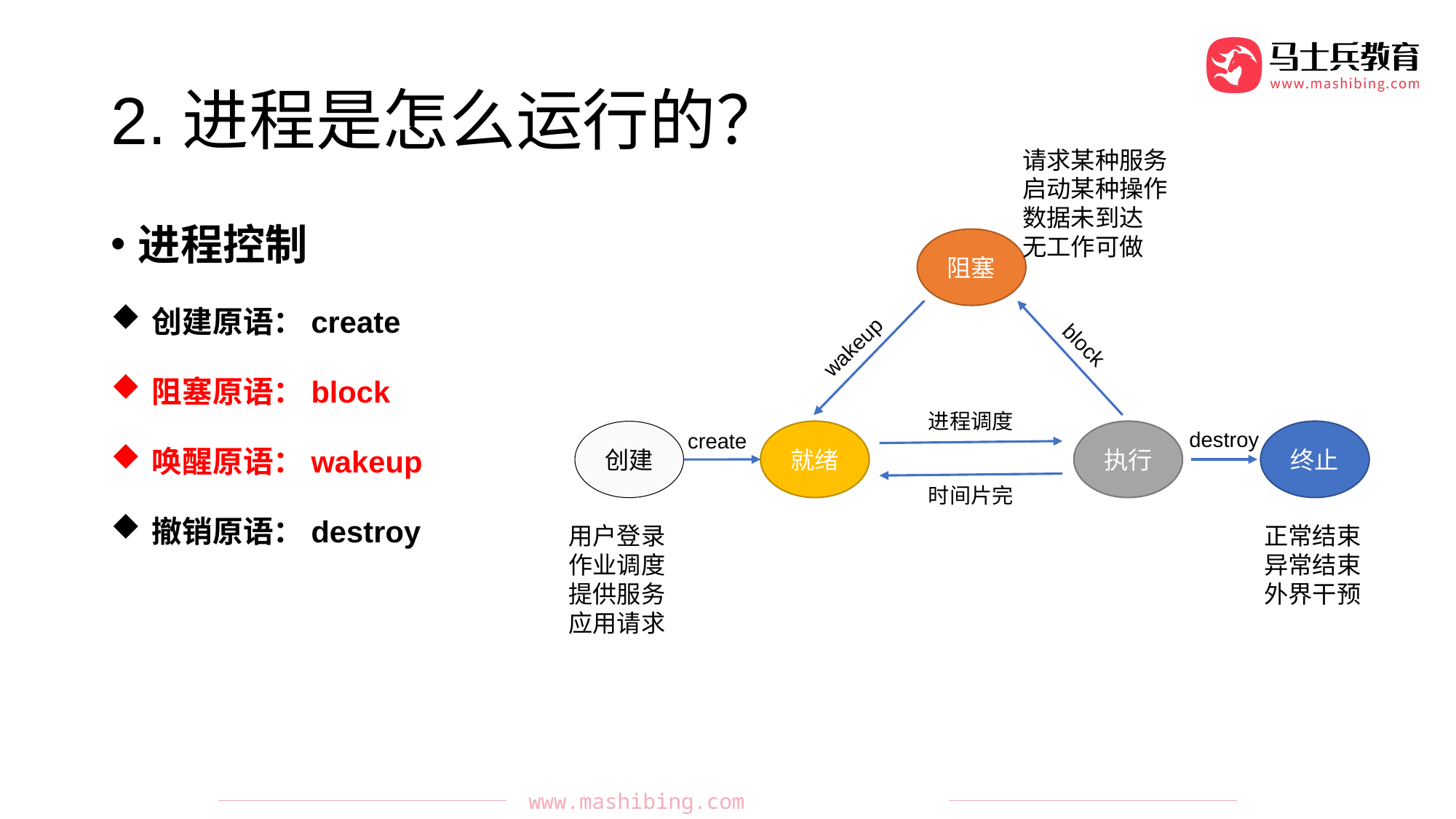

# 2.进程是怎么运行的？
请求某种服务
启动某种操作
数据未到达
无工作可做
进程控制
创建原语：create
阻塞原语：block
唤醒原语：wakeup
撤销原语：destroy

阻塞
block
wakeup
进程调度
时间片完
destroy
就绪
执行
终止
创建
create
用户登录
作业调度
提供服务
应用请求
正常结束
异常结束
外界干预